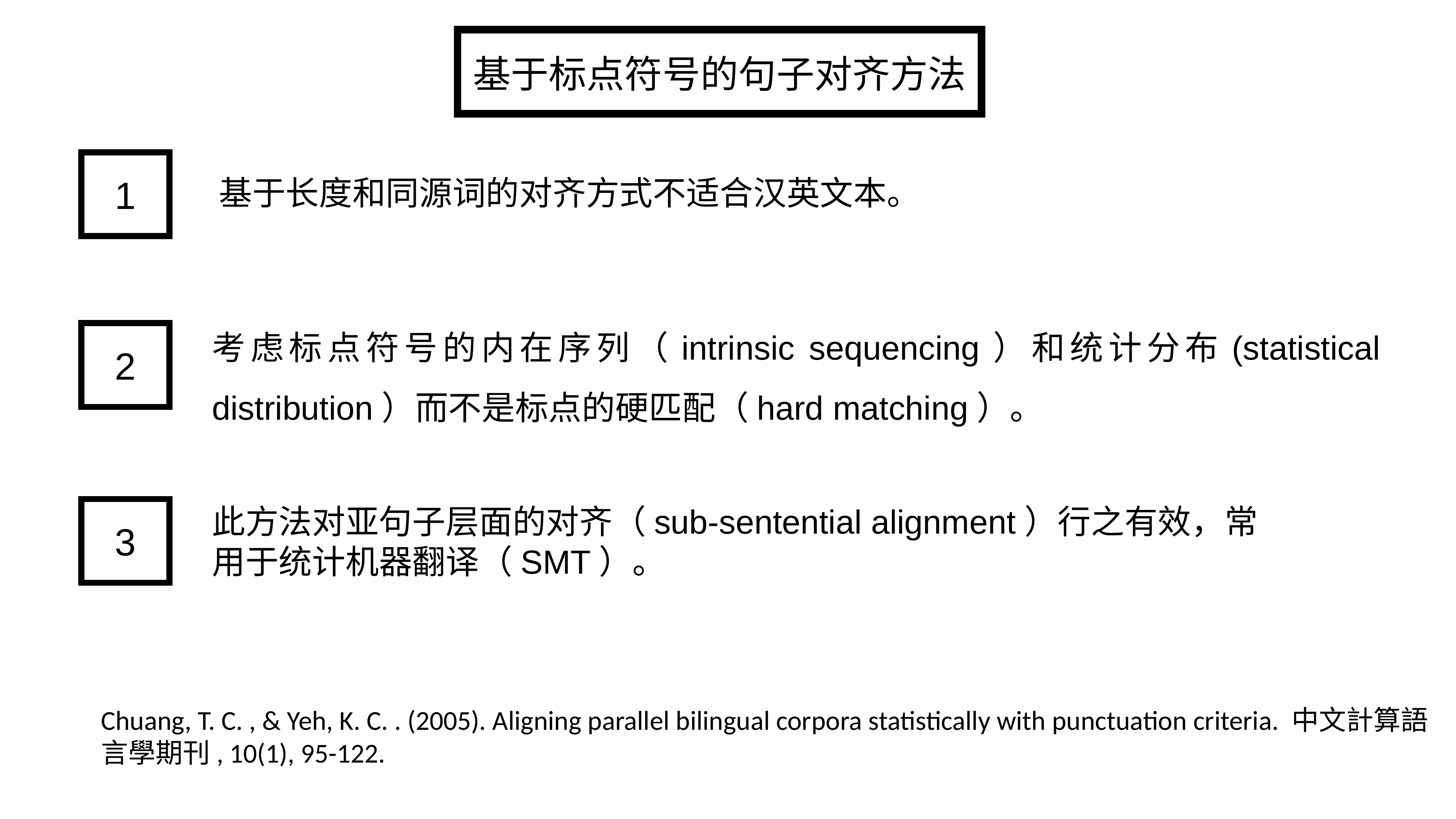

基于标点符号的句子对齐方法

1
基于长度和同源词的对齐方式不适合汉英文本。
考虑标点符号的内在序列（intrinsic sequencing）和统计分布(statistical distribution）而不是标点的硬匹配（hard matching）。

2
此方法对亚句子层面的对齐（sub-sentential alignment）行之有效，常用于统计机器翻译（SMT）。

3
Chuang, T. C. , & Yeh, K. C. . (2005). Aligning parallel bilingual corpora statistically with punctuation criteria. 中文計算語言學期刊, 10(1), 95-122.